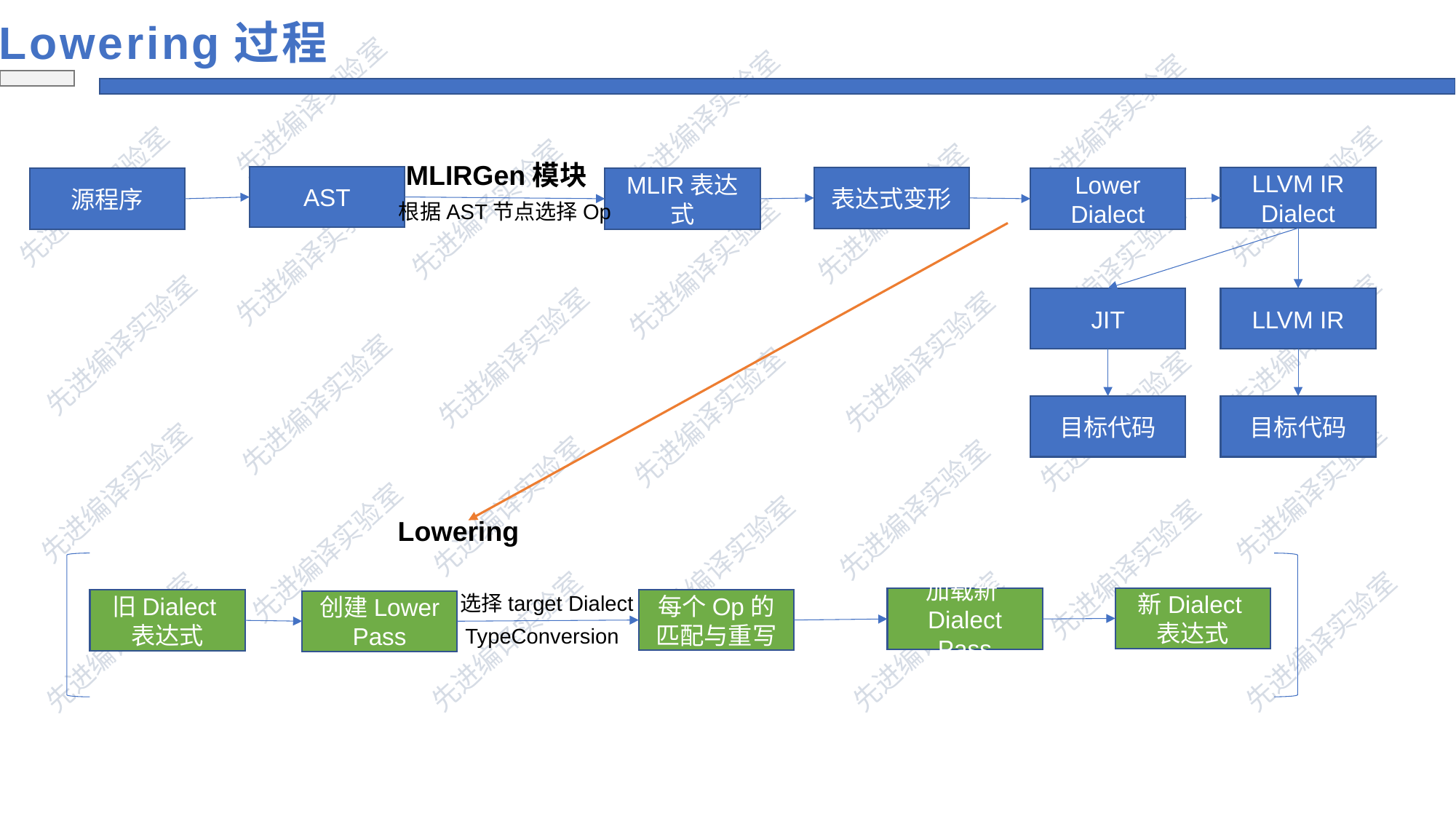

Lowering过程

MLIRGen模块
AST
表达式变形
LLVM IR Dialect
源程序
MLIR表达式
Lower Dialect
根据AST节点选择Op
JIT
LLVM IR
目标代码
目标代码
Lowering

选择target Dialect
新Dialect表达式
加载新Dialect Pass
每个Op的匹配与重写
旧Dialect表达式
创建Lower Pass
TypeConversion